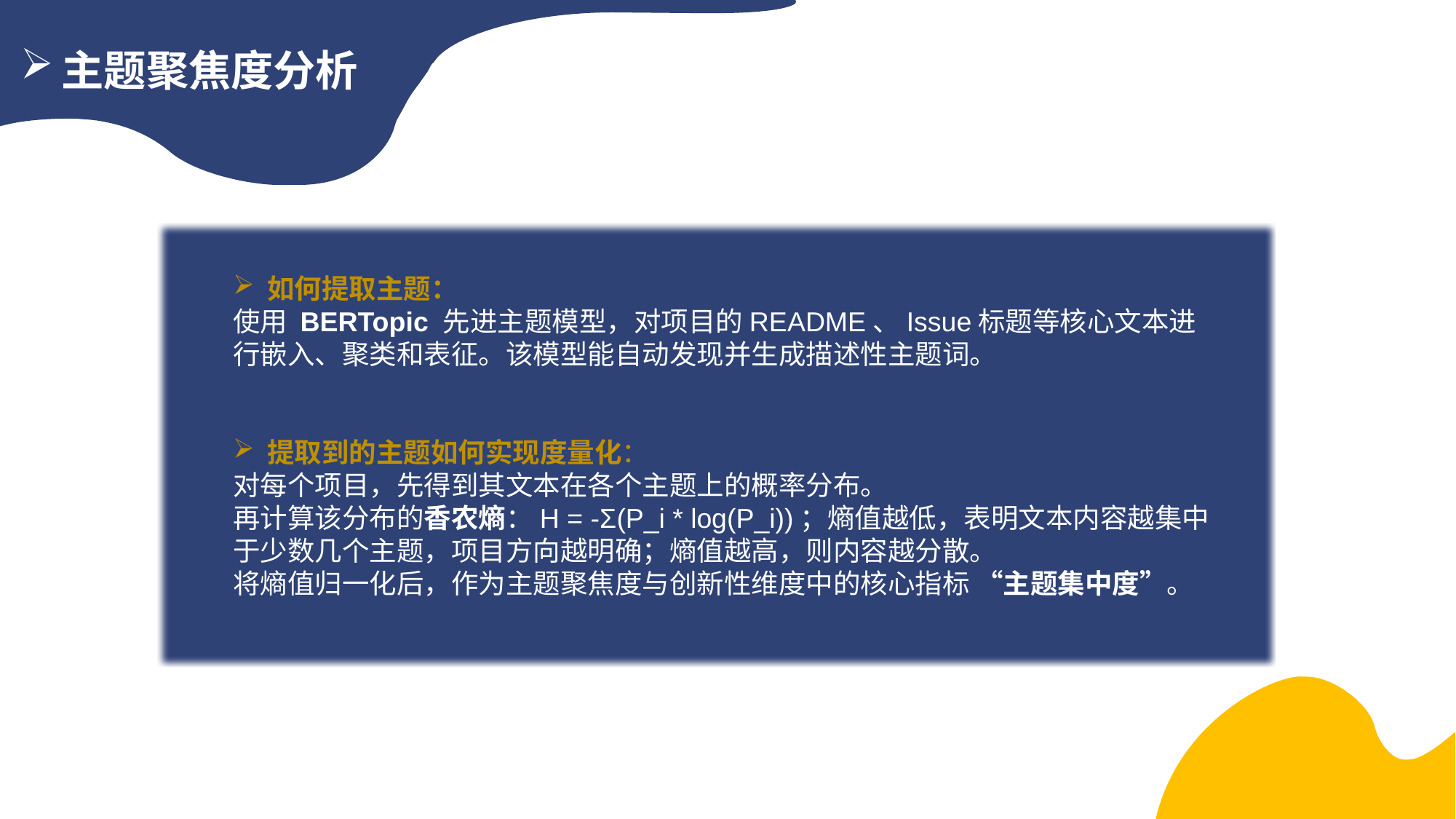

主题聚焦度分析

如何提取主题：
使用 BERTopic 先进主题模型，对项目的README、Issue标题等核心文本进行嵌入、聚类和表征。该模型能自动发现并生成描述性主题词。

提取到的主题如何实现度量化：
对每个项目，先得到其文本在各个主题上的概率分布。
再计算该分布的香农熵：H = -Σ(P_i * log(P_i))；熵值越低，表明文本内容越集中于少数几个主题，项目方向越明确；熵值越高，则内容越分散。
将熵值归一化后，作为主题聚焦度与创新性维度中的核心指标 “主题集中度”。